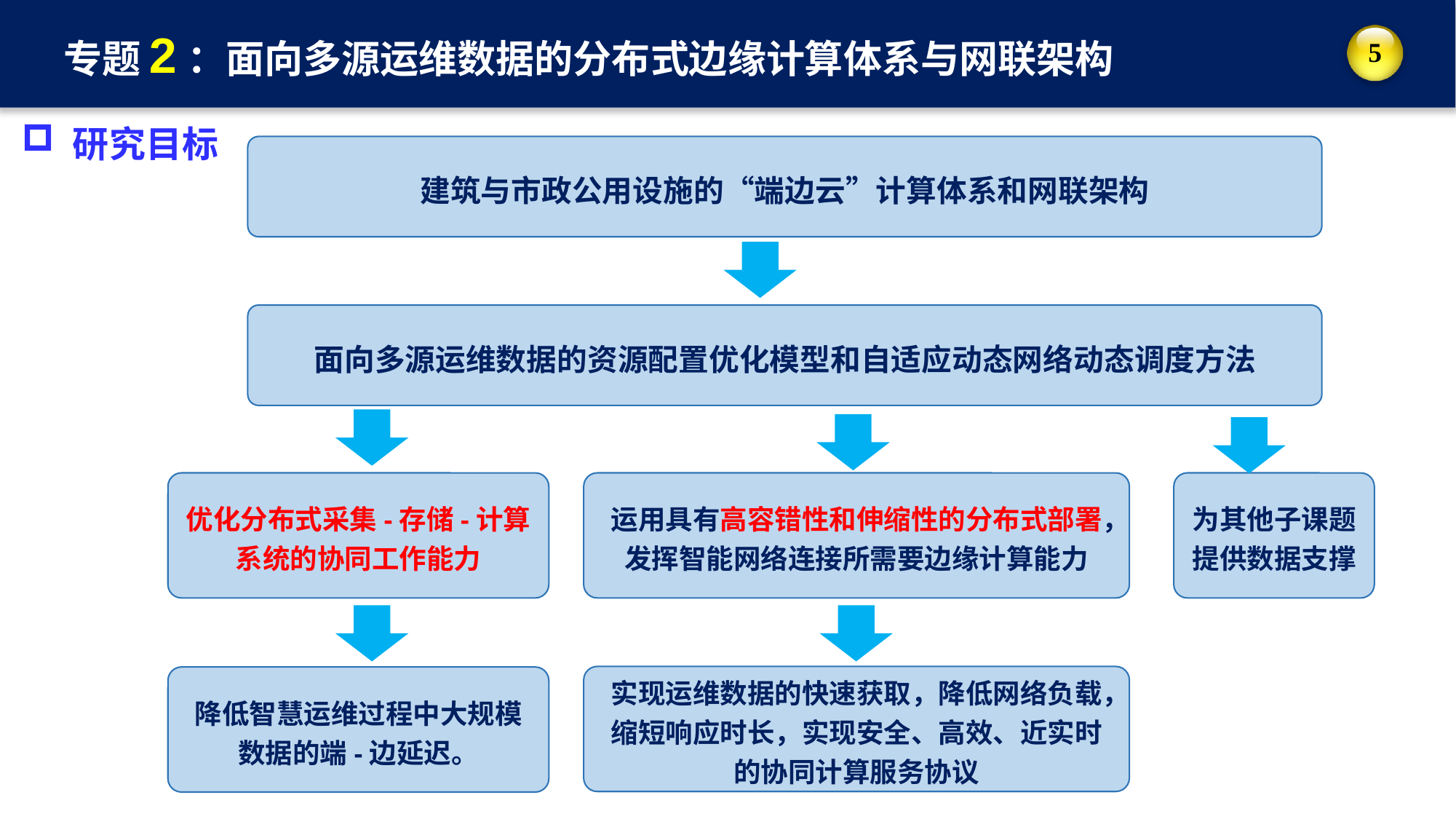

专题2：面向多源运维数据的分布式边缘计算体系与网联架构
 研究目标
建筑与市政公用设施的“端边云”计算体系和网联架构

延长基础设施生命周期，降低能源消耗和运维成本，推动管理模式及产业升级，缓解城市资源压力，防灾减灾，保障人民群众生命和财产安全
面向多源运维数据的资源配置优化模型和自适应动态网络动态调度方法

优化分布式采集-存储-计算系统的协同工作能力
运用具有高容错性和伸缩性的分布式部署，发挥智能网络连接所需要边缘计算能力
为其他子课题提供数据支撑

实现运维数据的快速获取，降低网络负载，缩短响应时长，实现安全、高效、近实时的协同计算服务协议
降低智慧运维过程中大规模数据的端-边延迟。